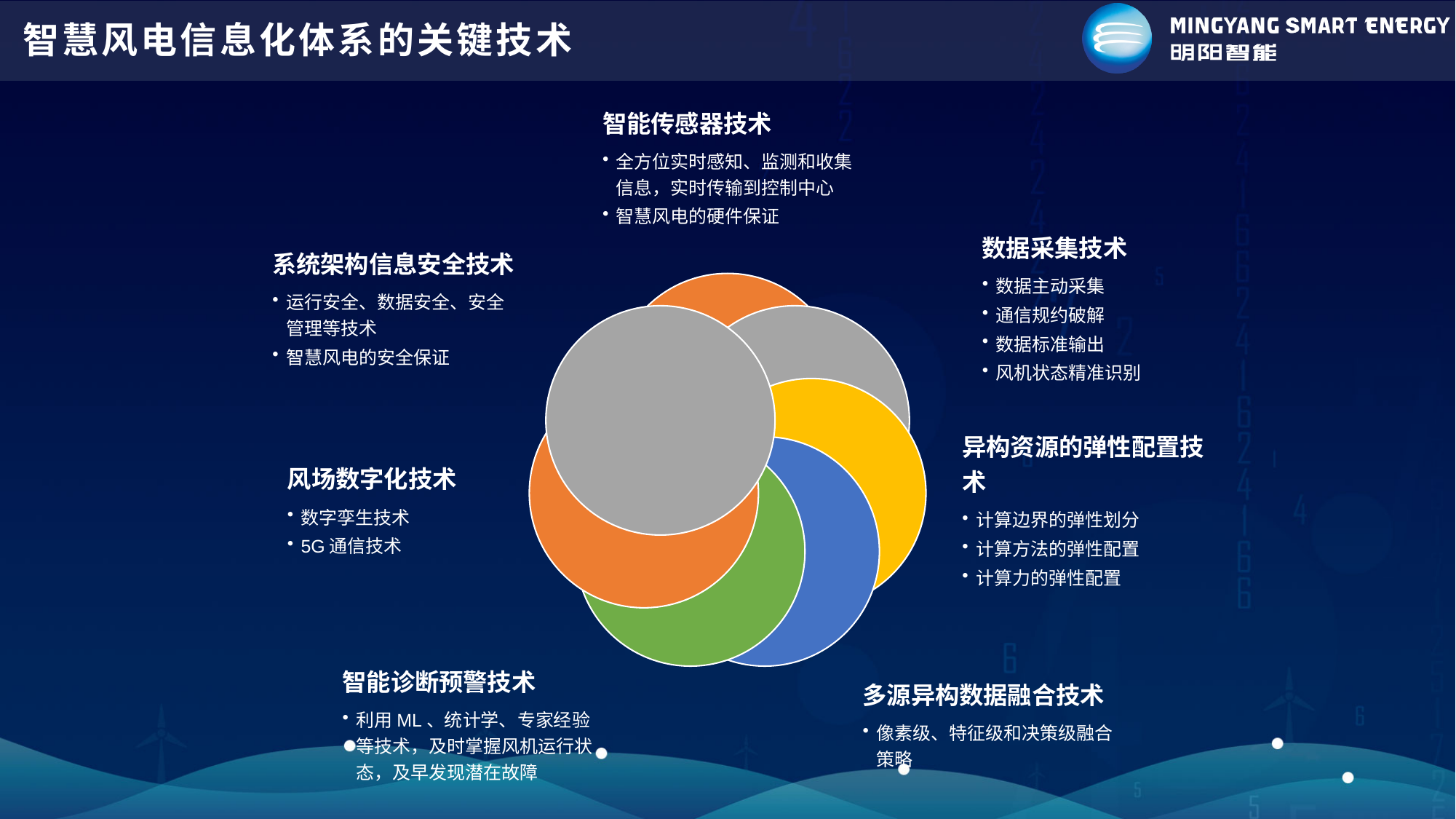

# 智慧风电信息化体系的关键技术
智能传感器技术
全方位实时感知、监测和收集信息，实时传输到控制中心
智慧风电的硬件保证
系统架构信息安全技术
运行安全、数据安全、安全管理等技术
智慧风电的安全保证
数据采集技术
数据主动采集
通信规约破解
数据标准输出
风机状态精准识别

风场数字化技术
数字孪生技术
5G通信技术
异构资源的弹性配置技术
计算边界的弹性划分
计算方法的弹性配置
计算力的弹性配置

智能诊断预警技术
利用ML、统计学、专家经验等技术，及时掌握风机运行状态，及早发现潜在故障
多源异构数据融合技术
像素级、特征级和决策级融合策略